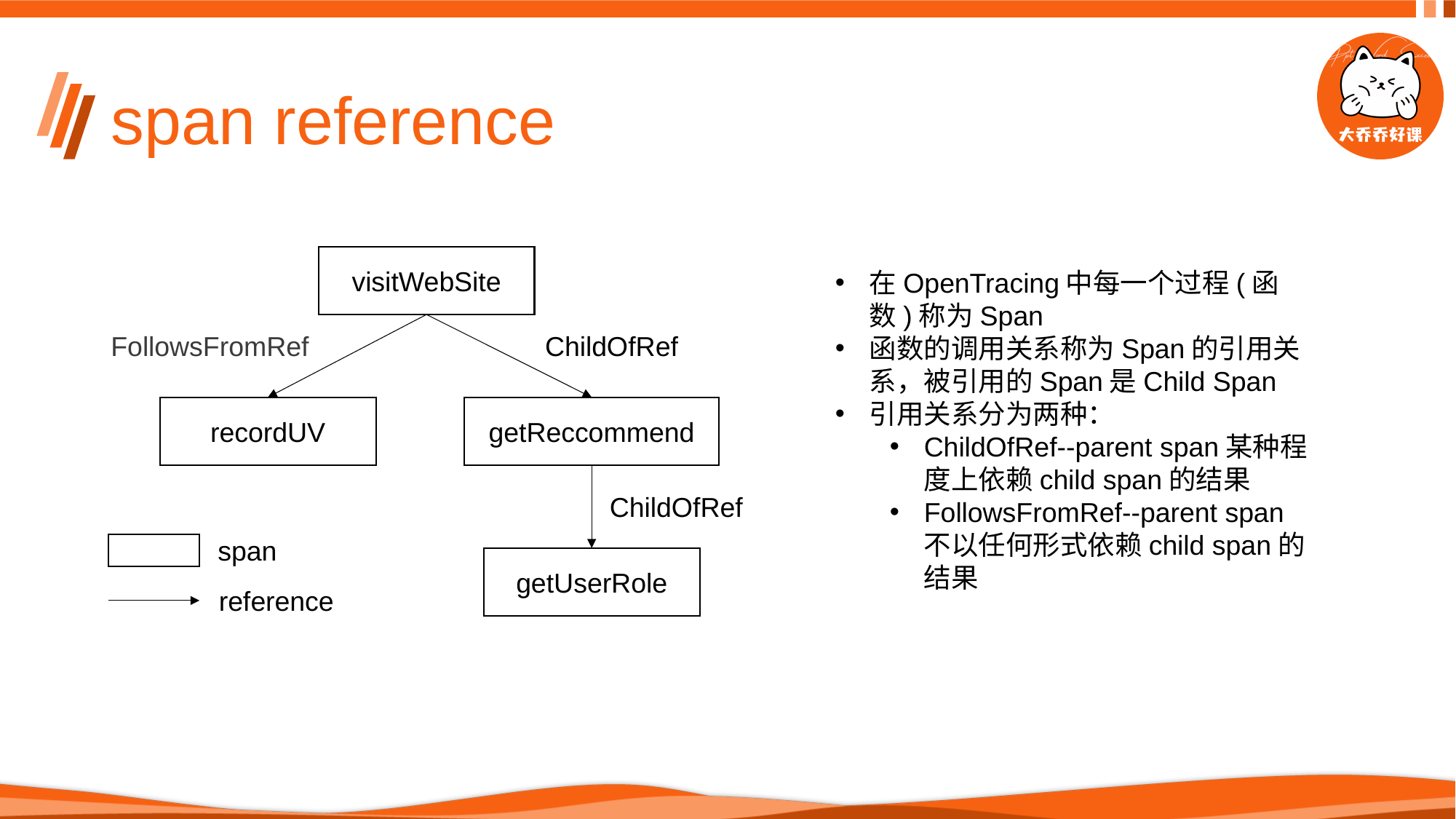

# span reference
visitWebSite
FollowsFromRef
ChildOfRef
recordUV
getReccommend
ChildOfRef
getUserRole
span

reference
在OpenTracing中每一个过程(函数)称为Span
函数的调用关系称为Span的引用关系，被引用的Span是Child Span
引用关系分为两种：
ChildOfRef--parent span某种程度上依赖child span的结果
FollowsFromRef--parent span不以任何形式依赖child span的结果